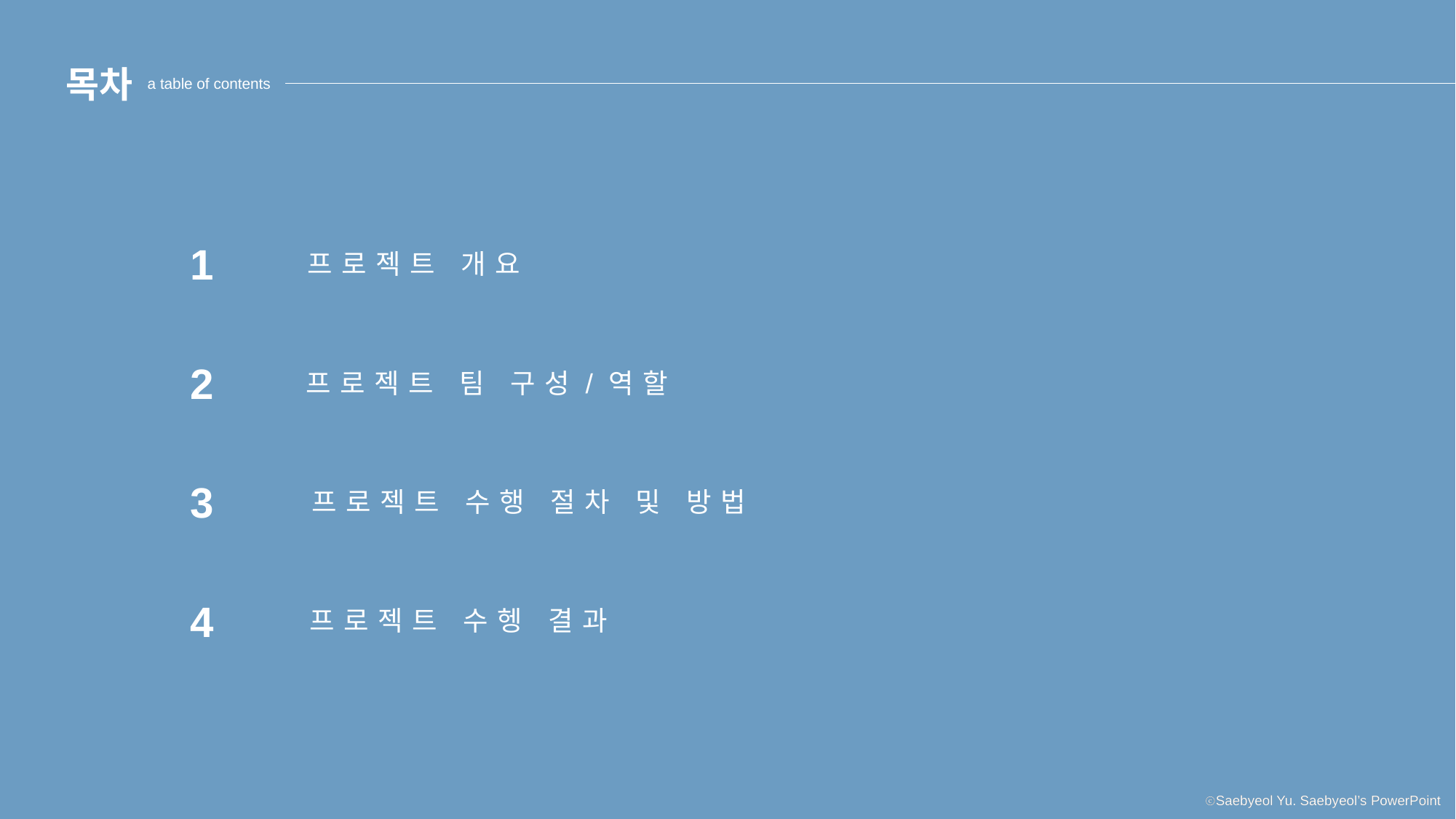

목차
a table of contents
1
프로젝트 개요
2
프로젝트 팀 구성/역할
3
프로젝트 수행 절차 및 방법
4
프로젝트 수헹 결과
ⓒSaebyeol Yu. Saebyeol’s PowerPoint